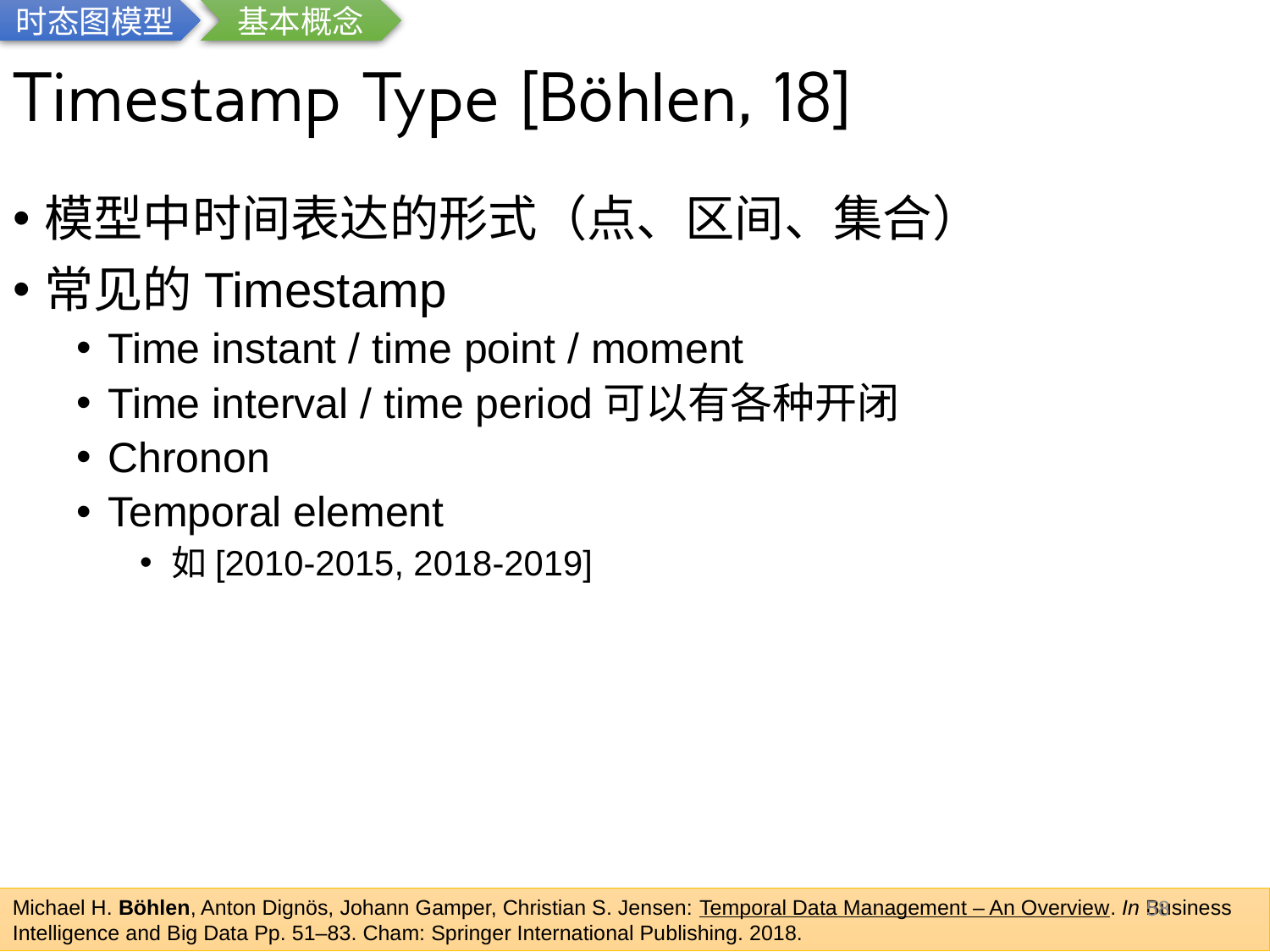

时态图模型
基本概念
# Timestamp Type [Böhlen, 18]
模型中时间表达的形式（点、区间、集合）
常见的Timestamp
Time instant / time point / moment
Time interval / time period可以有各种开闭
Chronon
Temporal element
如[2010-2015, 2018-2019]
58
Michael H. Böhlen, Anton Dignös, Johann Gamper, Christian S. Jensen: Temporal Data Management – An Overview. In Business Intelligence and Big Data Pp. 51–83. Cham: Springer International Publishing. 2018.